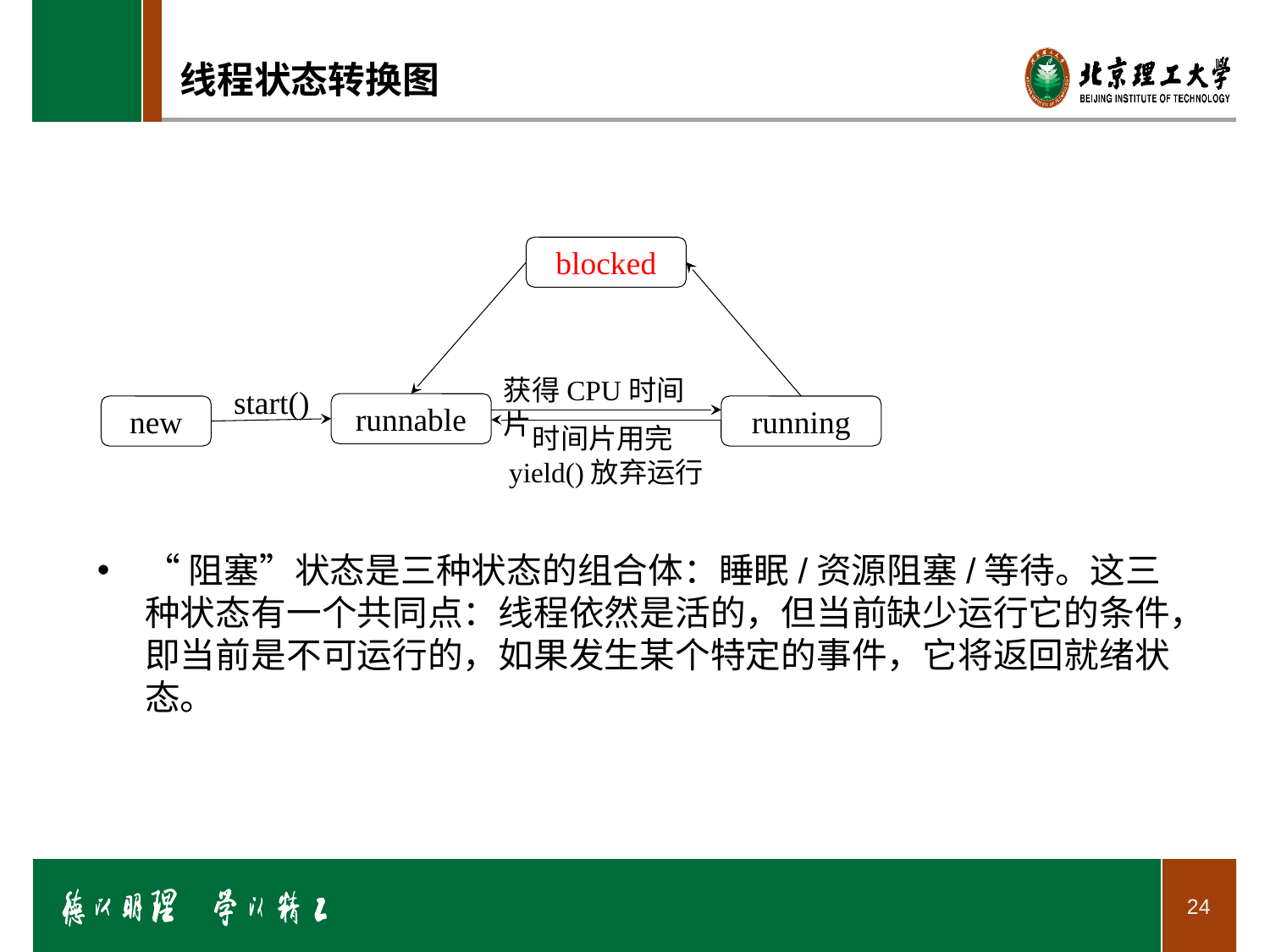

# 线程状态转换图
blocked
获得CPU时间片
start()
runnable
new
running
时间片用完yield()放弃运行
“阻塞”状态是三种状态的组合体：睡眠/资源阻塞/等待。这三种状态有一个共同点：线程依然是活的，但当前缺少运行它的条件，即当前是不可运行的，如果发生某个特定的事件，它将返回就绪状态。